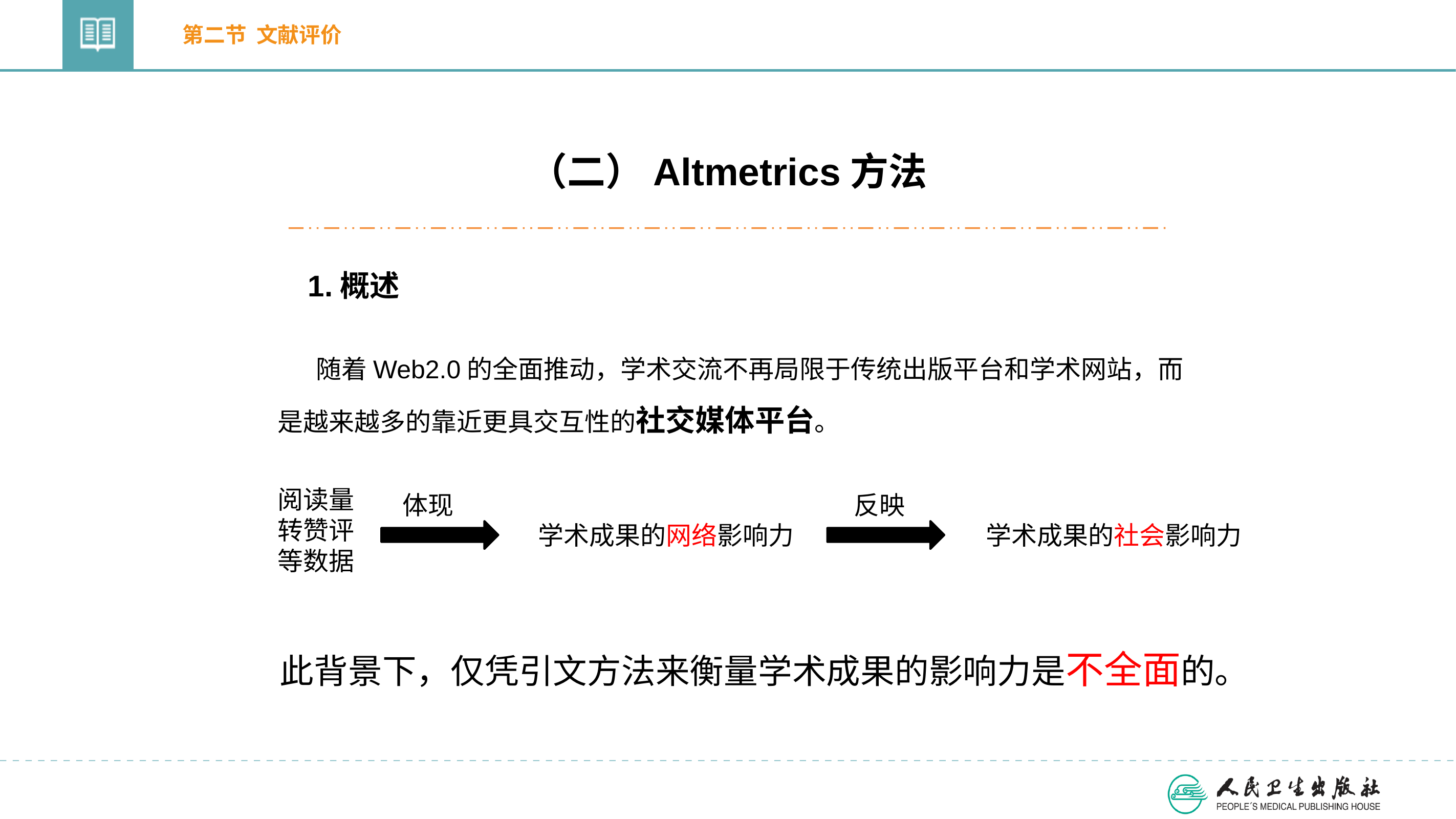

第二节  文献评价
（二）Altmetrics方法

1.概述
随着Web2.0的全面推动，学术交流不再局限于传统出版平台和学术网站，而是越来越多的靠近更具交互性的社交媒体平台。

阅读量
转赞评
等数据
体现
反映
学术成果的网络影响力
学术成果的社会影响力

此背景下，仅凭引文方法来衡量学术成果的影响力是不全面的。